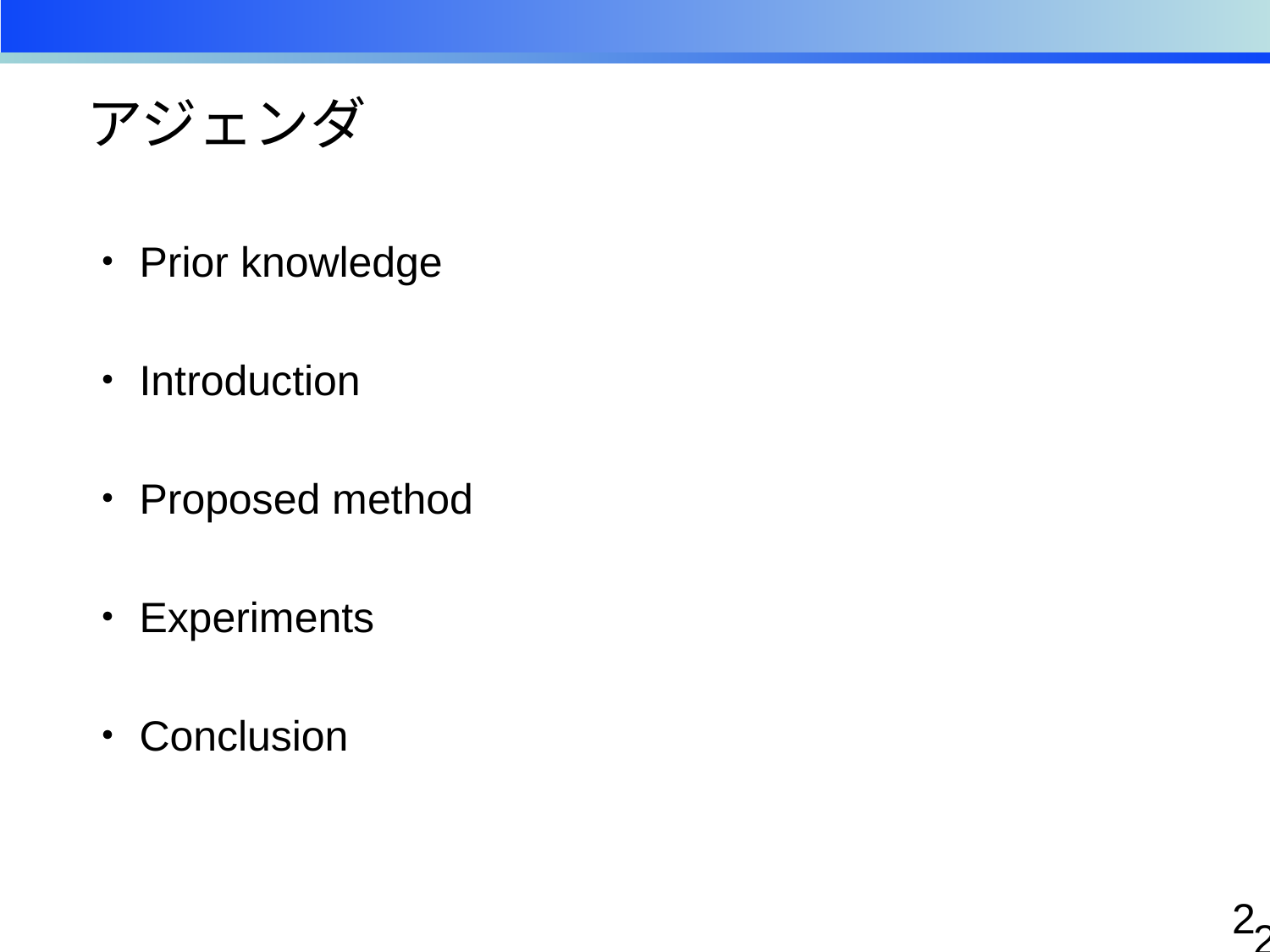

# アジェンダ

・Prior knowledge

・Introduction

・Proposed method

・Experiments

・Conclusion
2
2